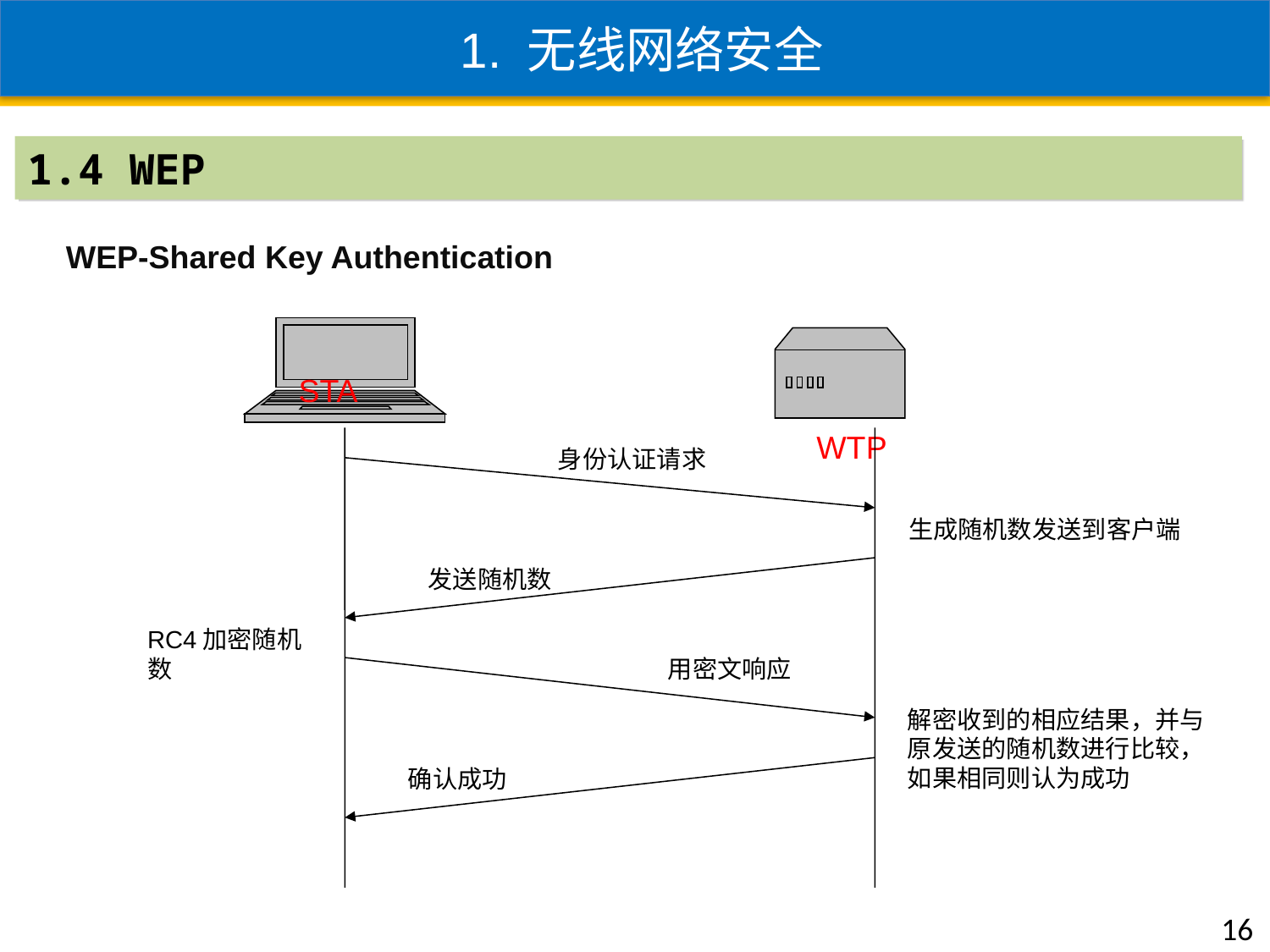

1. 无线网络安全
1.4 WEP
WEP-Shared Key Authentication

    STA
   WTP

身份认证请求

生成随机数发送到客户端

发送随机数
RC4加密随机数
用密文响应

解密收到的相应结果，并与原发送的随机数进行比较，如果相同则认为成功

确认成功
16